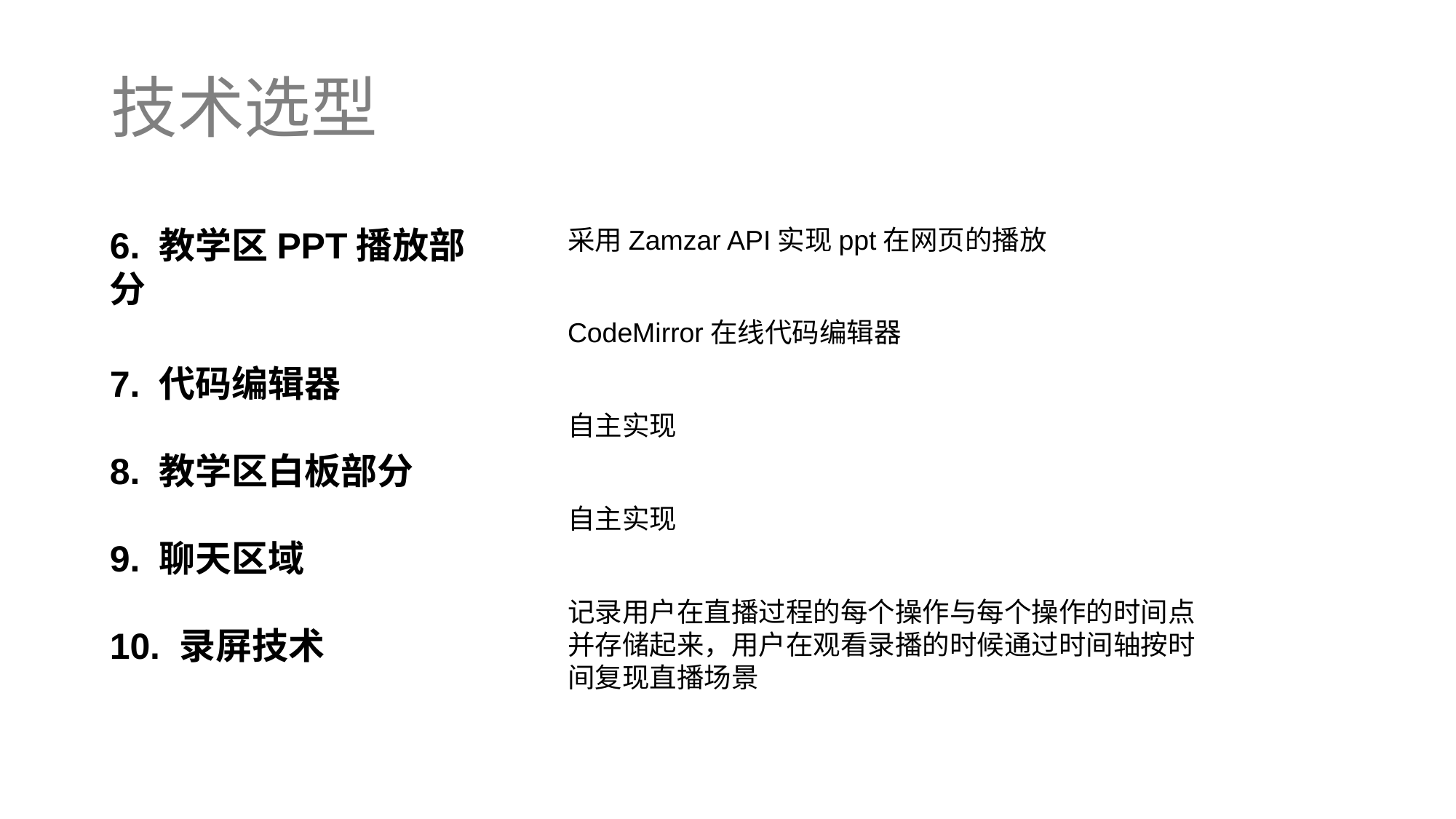

# 技术选型
6. 教学区PPT播放部分

7. 代码编辑器

8. 教学区白板部分

9. 聊天区域

10. 录屏技术
采用Zamzar API实现ppt在网页的播放
CodeMirror在线代码编辑器
自主实现
自主实现
记录用户在直播过程的每个操作与每个操作的时间点并存储起来，用户在观看录播的时候通过时间轴按时间复现直播场景